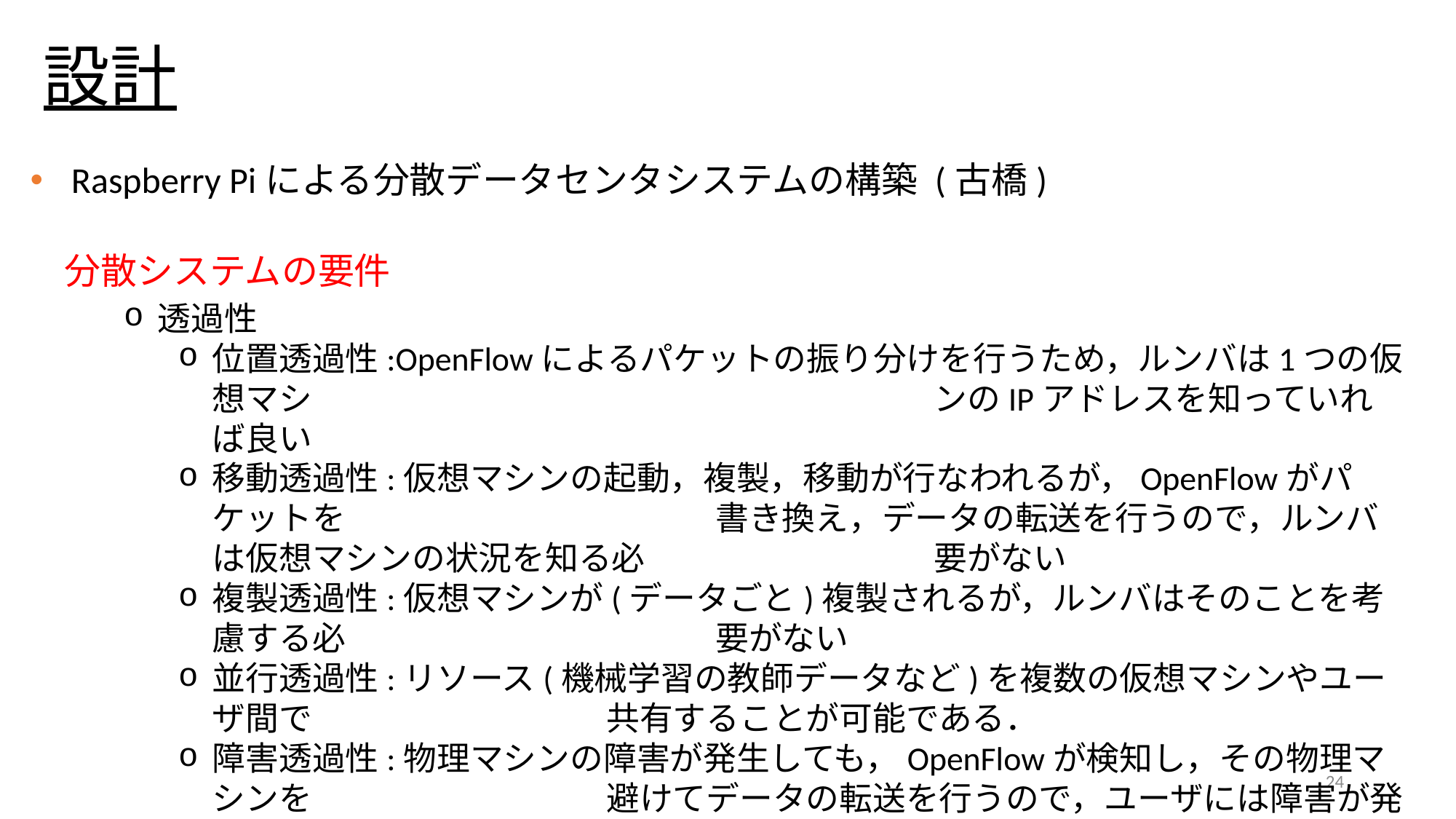

# 設計
Raspberry Piによる分散データセンタシステムの構築 (古橋)
分散システムの要件
透過性
位置透過性:OpenFlowによるパケットの振り分けを行うため，ルンバは1つの仮想マシ　　　　　　　　　　			　　ンのIPアドレスを知っていれば良い
移動透過性:仮想マシンの起動，複製，移動が行なわれるが，OpenFlowがパケットを			　　書き換え，データの転送を行うので，ルンバは仮想マシンの状況を知る必			　　要がない
複製透過性:仮想マシンが(データごと)複製されるが，ルンバはそのことを考慮する必			　　要がない
並行透過性:リソース(機械学習の教師データなど)を複数の仮想マシンやユーザ間で			　　共有することが可能である．
障害透過性:物理マシンの障害が発生しても，OpenFlowが検知し，その物理マシンを			　　避けてデータの転送を行うので，ユーザには障害が発生していないように			　　見える
24